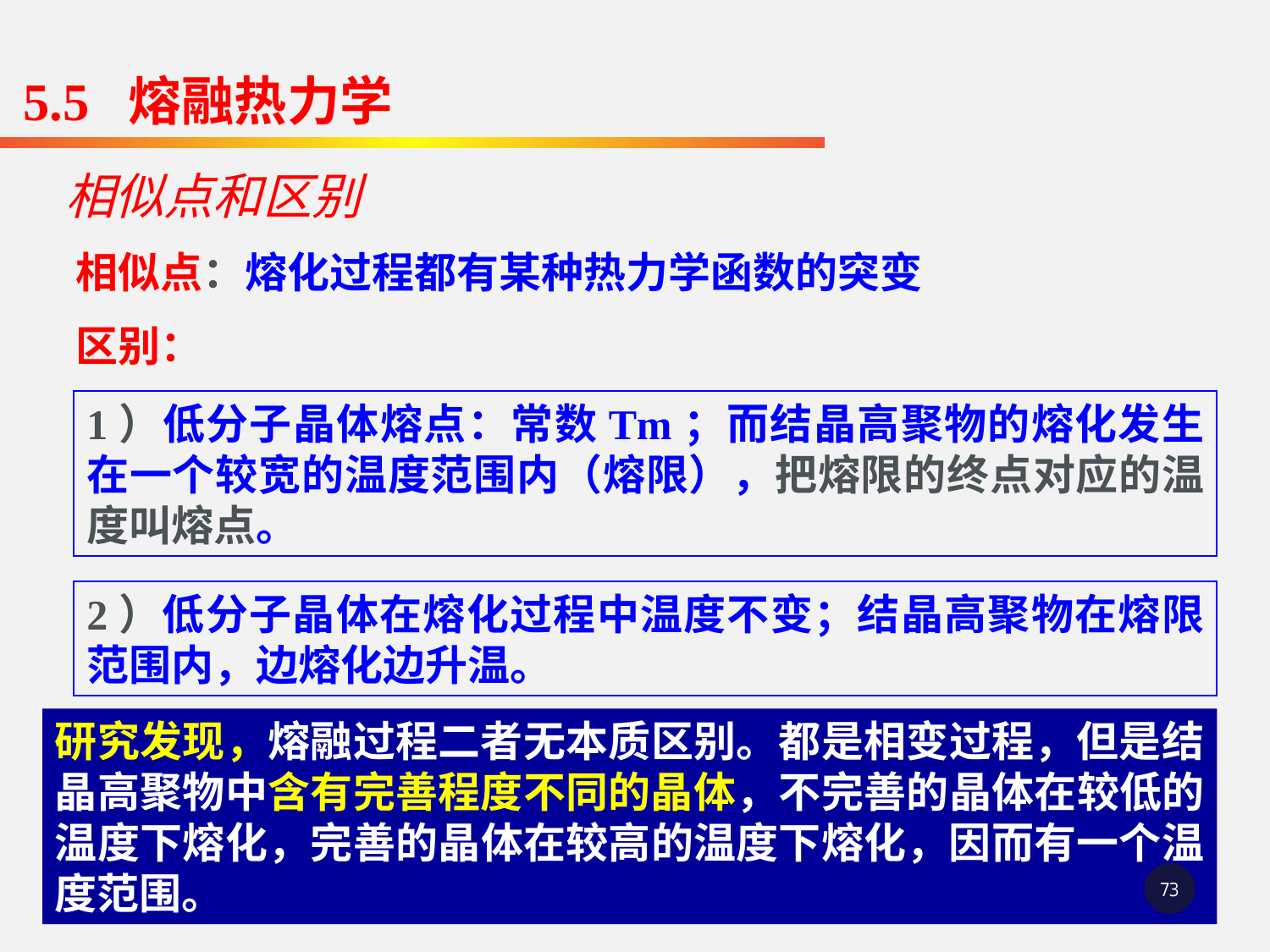

5.5  熔融热力学
相似点和区别
相似点：熔化过程都有某种热力学函数的突变
区别：
1）低分子晶体熔点：常数Tm；而结晶高聚物的熔化发生在一个较宽的温度范围内（熔限），把熔限的终点对应的温度叫熔点。
2）低分子晶体在熔化过程中温度不变；结晶高聚物在熔限范围内，边熔化边升温。
研究发现，熔融过程二者无本质区别。都是相变过程，但是结晶高聚物中含有完善程度不同的晶体，不完善的晶体在较低的温度下熔化，完善的晶体在较高的温度下熔化，因而有一个温度范围。
73